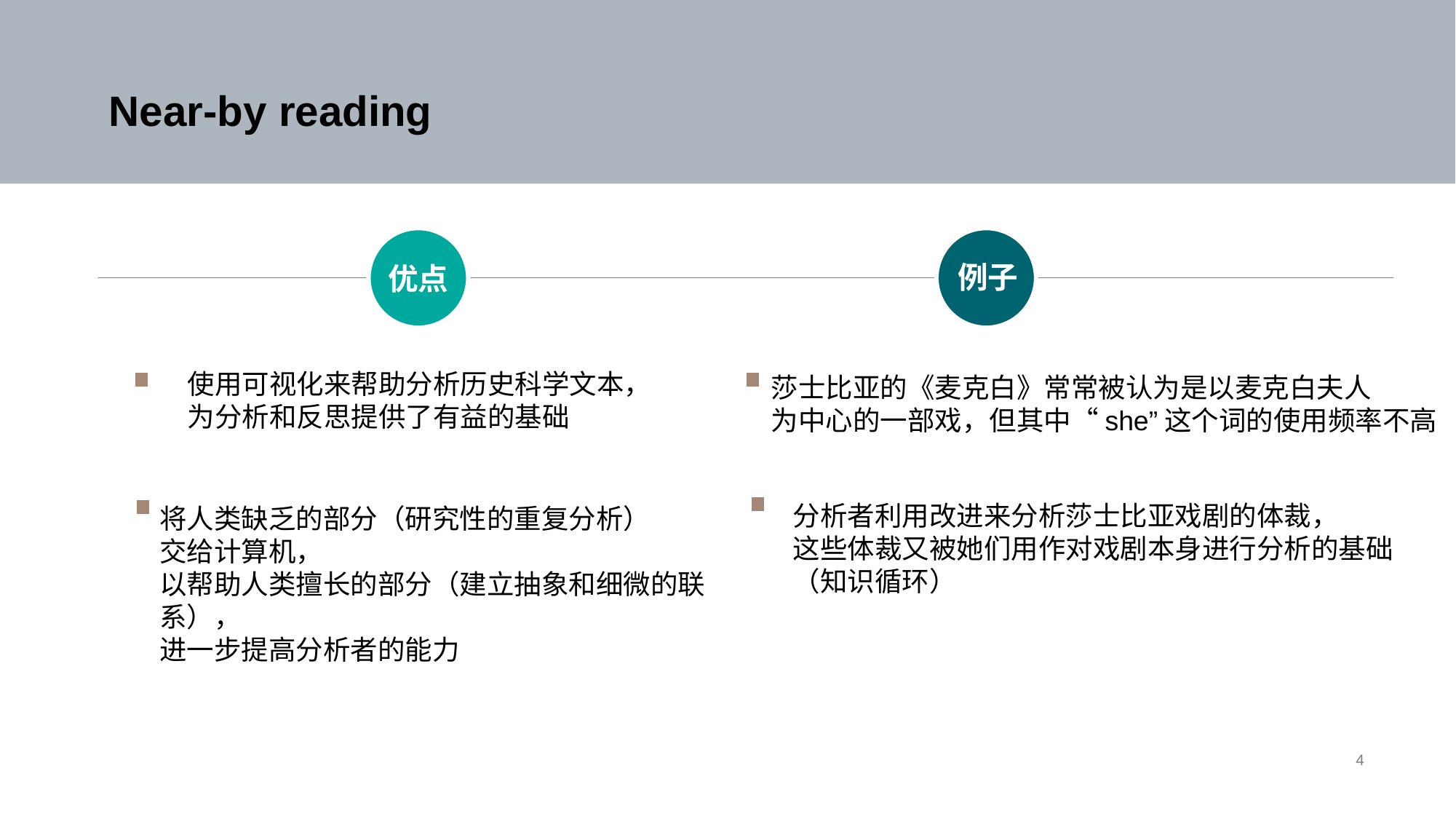

Near-by reading

例子
优点
使用可视化来帮助分析历史科学文本，
为分析和反思提供了有益的基础
莎士比亚的《麦克白》常常被认为是以麦克白夫人
为中心的一部戏，但其中“she”这个词的使用频率不高

分析者利用改进来分析莎士比亚戏剧的体裁，
这些体裁又被她们用作对戏剧本身进行分析的基础
（知识循环）
将人类缺乏的部分（研究性的重复分析）
交给计算机，
以帮助人类擅长的部分（建立抽象和细微的联系），
进一步提高分析者的能力

4